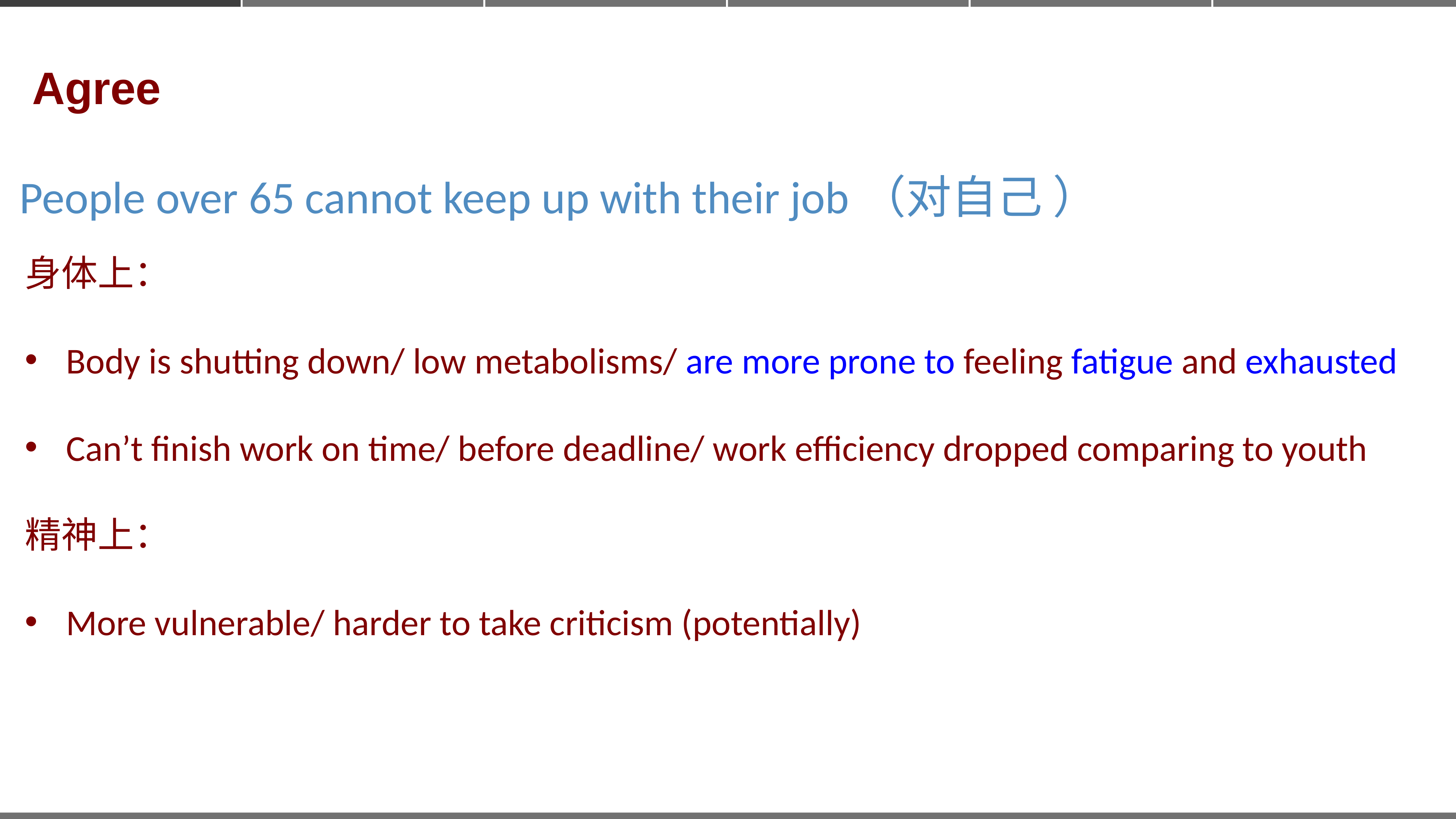

Agree

People over 65 cannot keep up with their job（对自己 ）

身体上：

Body is shutting down/ low metabolisms/ are more prone to feeling fatigue and exhausted

Can’t finish work on time/ before deadline/ work efficiency dropped comparing to youth

精神上：

More vulnerable/ harder to take criticism (potentially)